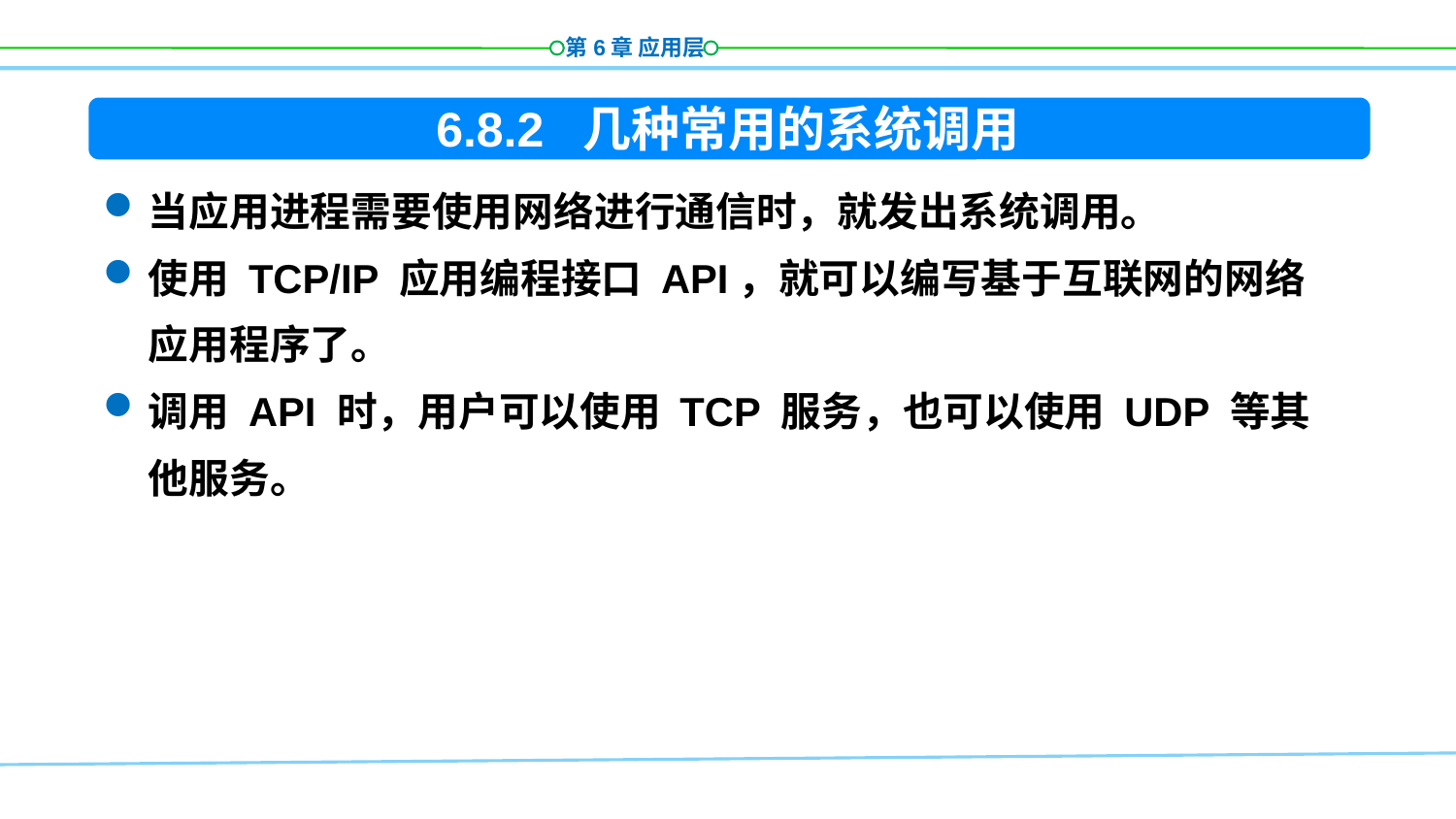

6.8.2  几种常用的系统调用

当应用进程需要使用网络进行通信时，就发出系统调用。
使用 TCP/IP 应用编程接口 API，就可以编写基于互联网的网络应用程序了。
调用 API 时，用户可以使用 TCP 服务，也可以使用 UDP 等其他服务。